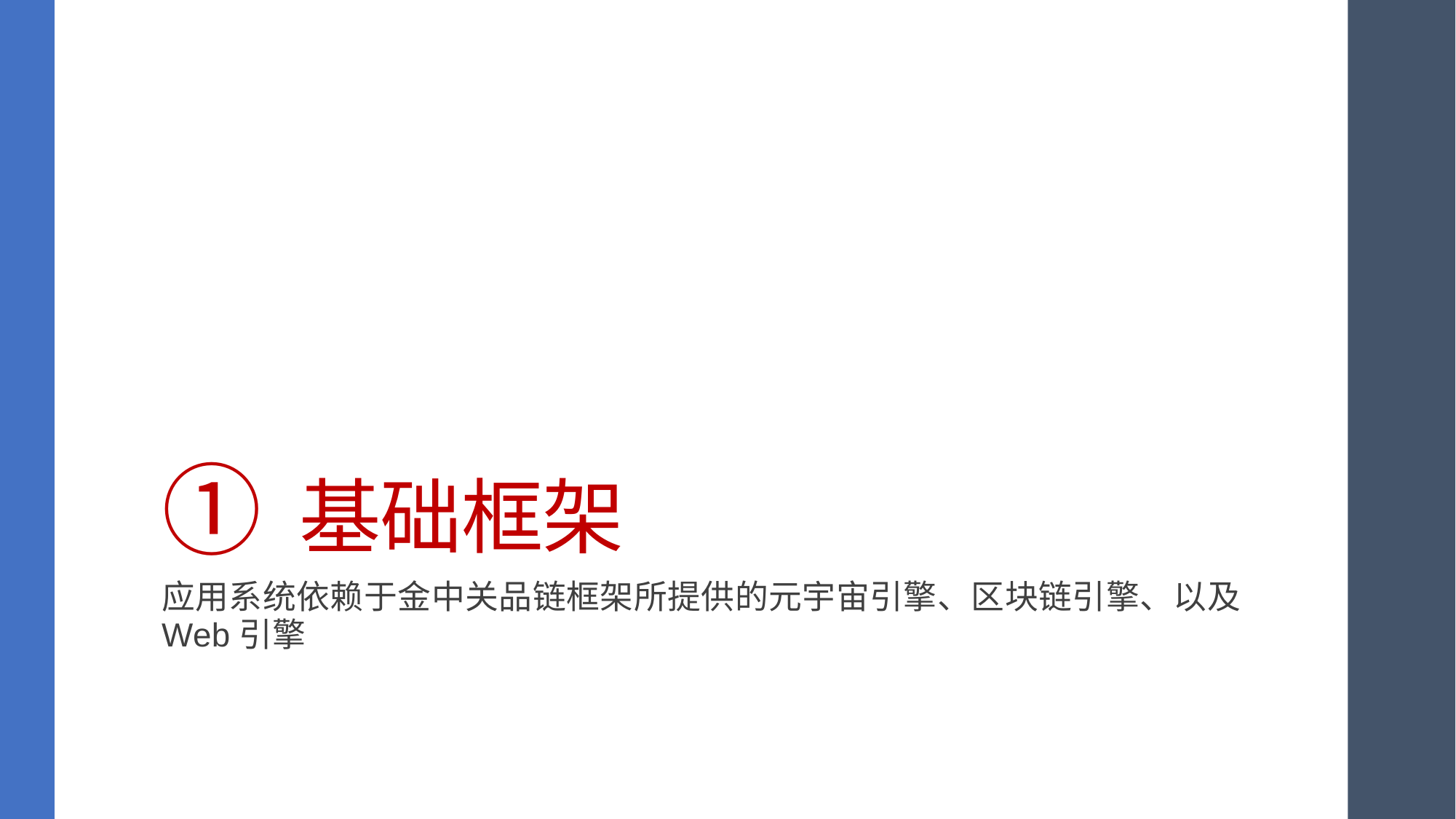

# ① 基础框架
应用系统依赖于金中关品链框架所提供的元宇宙引擎、区块链引擎、以及Web引擎